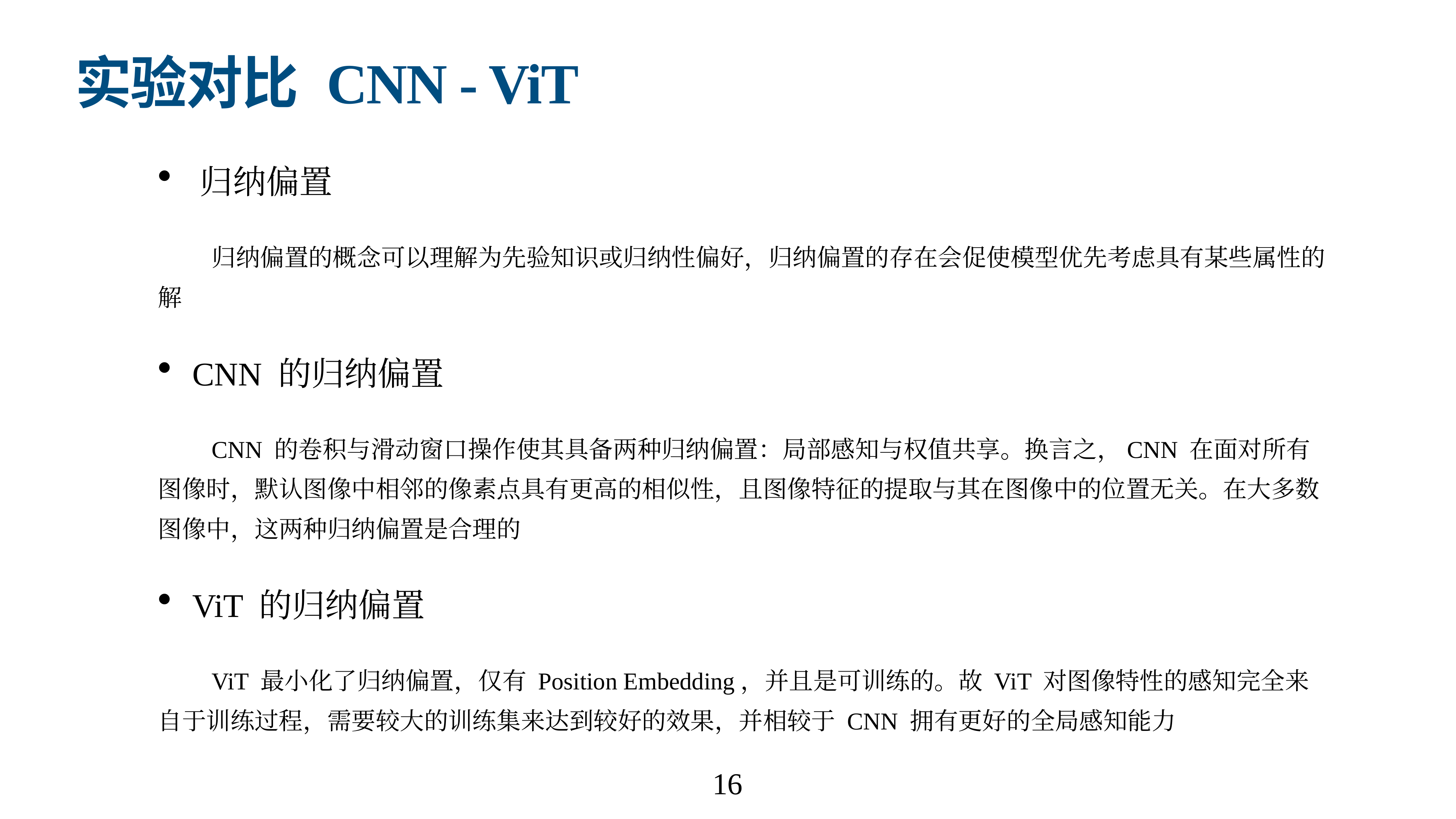

# 实验对比 CNN - ViT
 归纳偏置
归纳偏置的概念可以理解为先验知识或归纳性偏好，归纳偏置的存在会促使模型优先考虑具有某些属性的解
 CNN 的归纳偏置
CNN 的卷积与滑动窗口操作使其具备两种归纳偏置：局部感知与权值共享。换言之，CNN 在面对所有图像时，默认图像中相邻的像素点具有更高的相似性，且图像特征的提取与其在图像中的位置无关。在大多数图像中，这两种归纳偏置是合理的
 ViT 的归纳偏置
ViT 最小化了归纳偏置，仅有 Position Embedding，并且是可训练的。故 ViT 对图像特性的感知完全来自于训练过程，需要较大的训练集来达到较好的效果，并相较于 CNN 拥有更好的全局感知能力
16